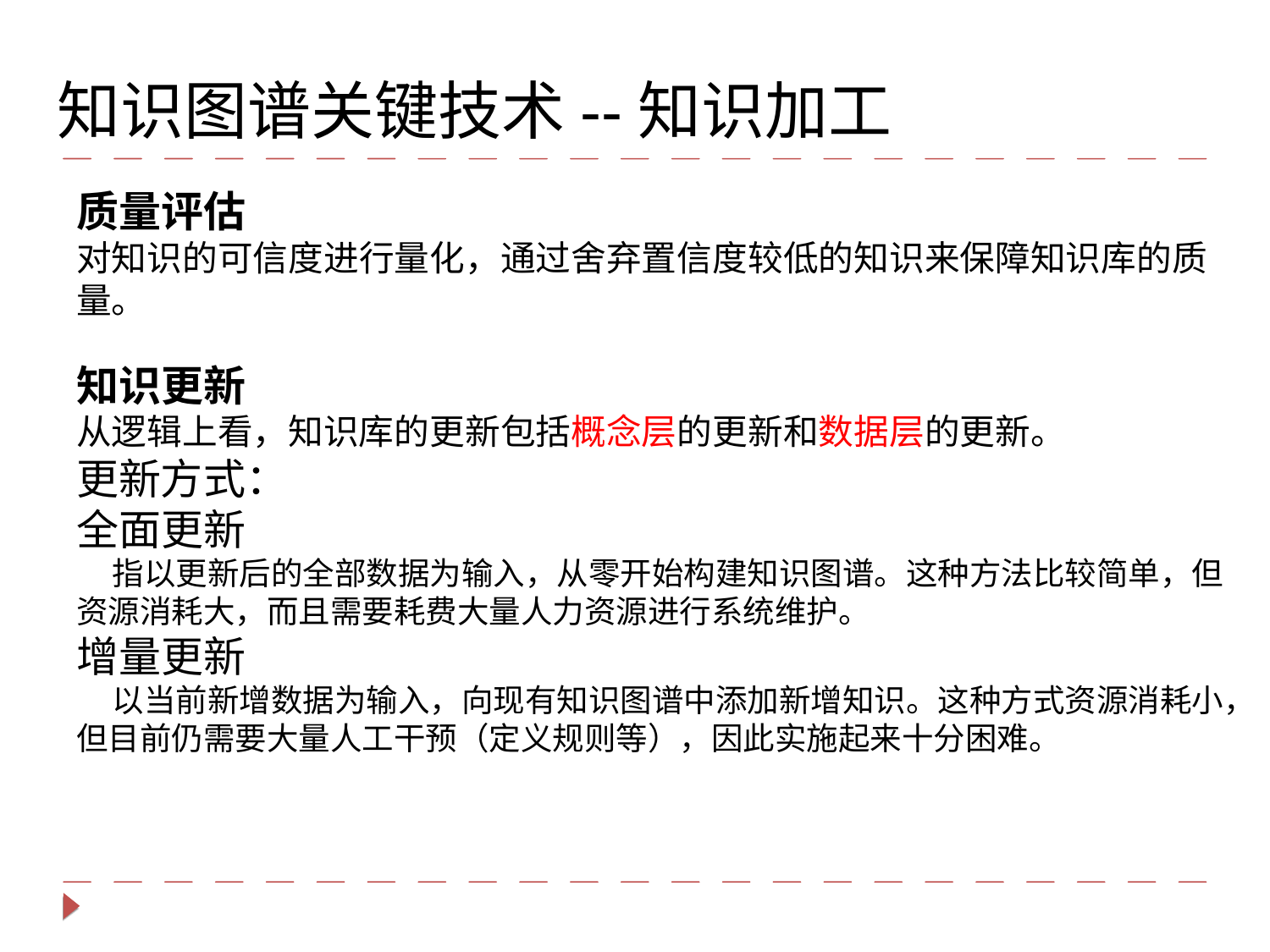

知识图谱关键技术--知识加工
质量评估
对知识的可信度进行量化，通过舍弃置信度较低的知识来保障知识库的质量。

知识更新
从逻辑上看，知识库的更新包括概念层的更新和数据层的更新。
更新方式：
全面更新
    指以更新后的全部数据为输入，从零开始构建知识图谱。这种方法比较简单，但资源消耗大，而且需要耗费大量人力资源进行系统维护。
增量更新
    以当前新增数据为输入，向现有知识图谱中添加新增知识。这种方式资源消耗小，但目前仍需要大量人工干预（定义规则等），因此实施起来十分困难。